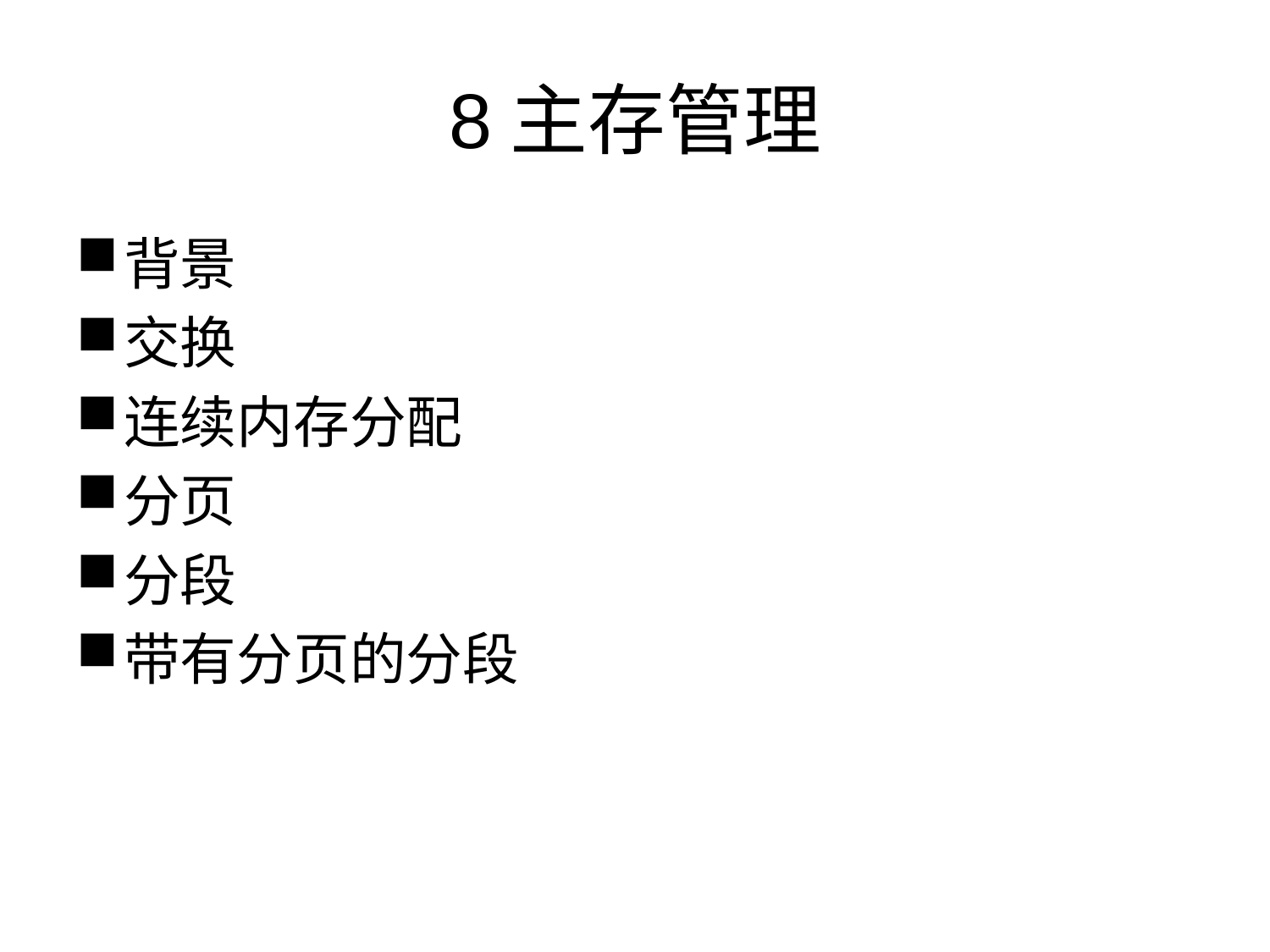

# 8主存管理
背景
交换
连续内存分配
分页
分段
带有分页的分段